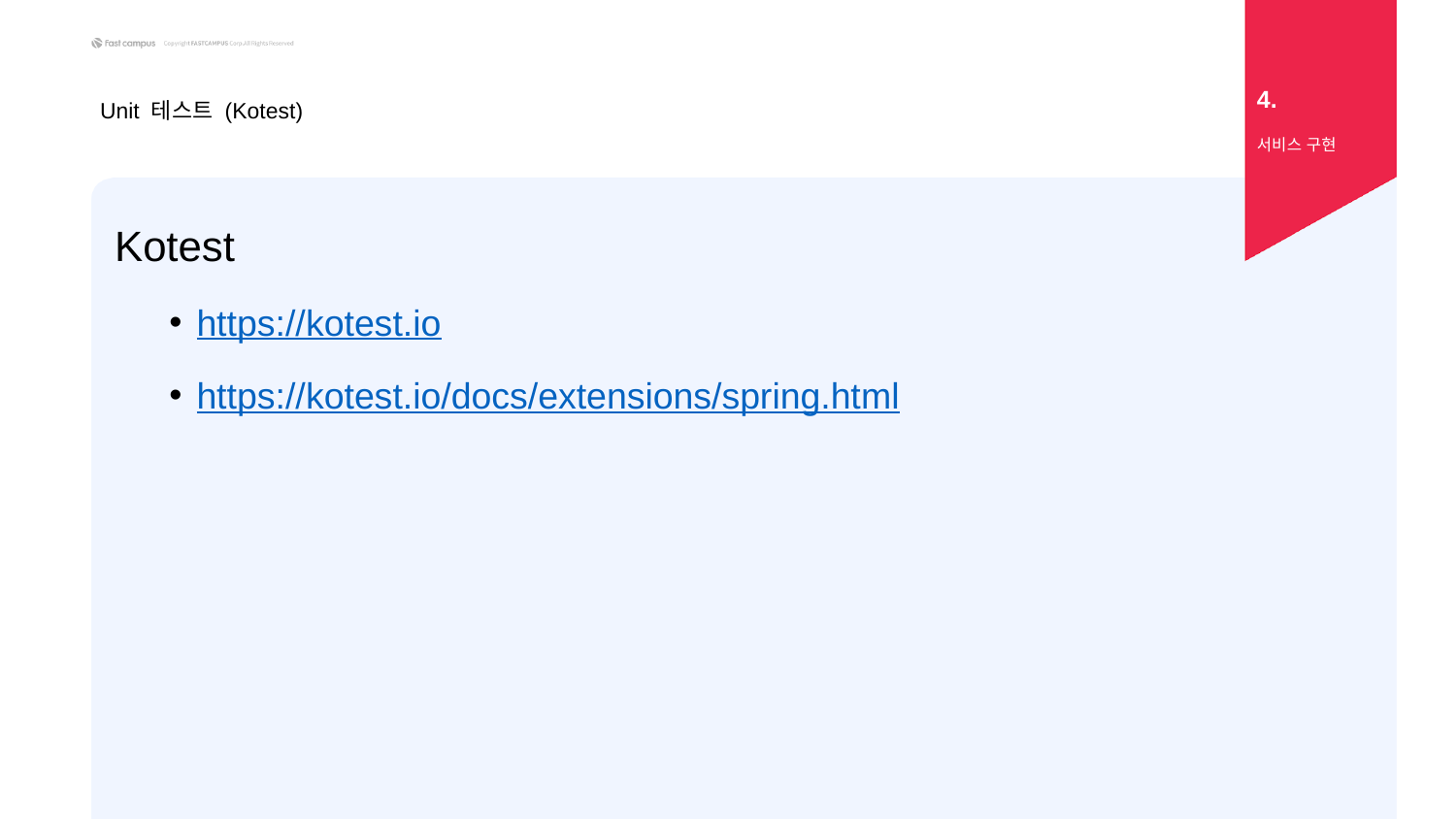

4.
# Unit 테스트 (Kotest)
서비스 구현
Kotest
https://kotest.io
https://kotest.io/docs/extensions/spring.html